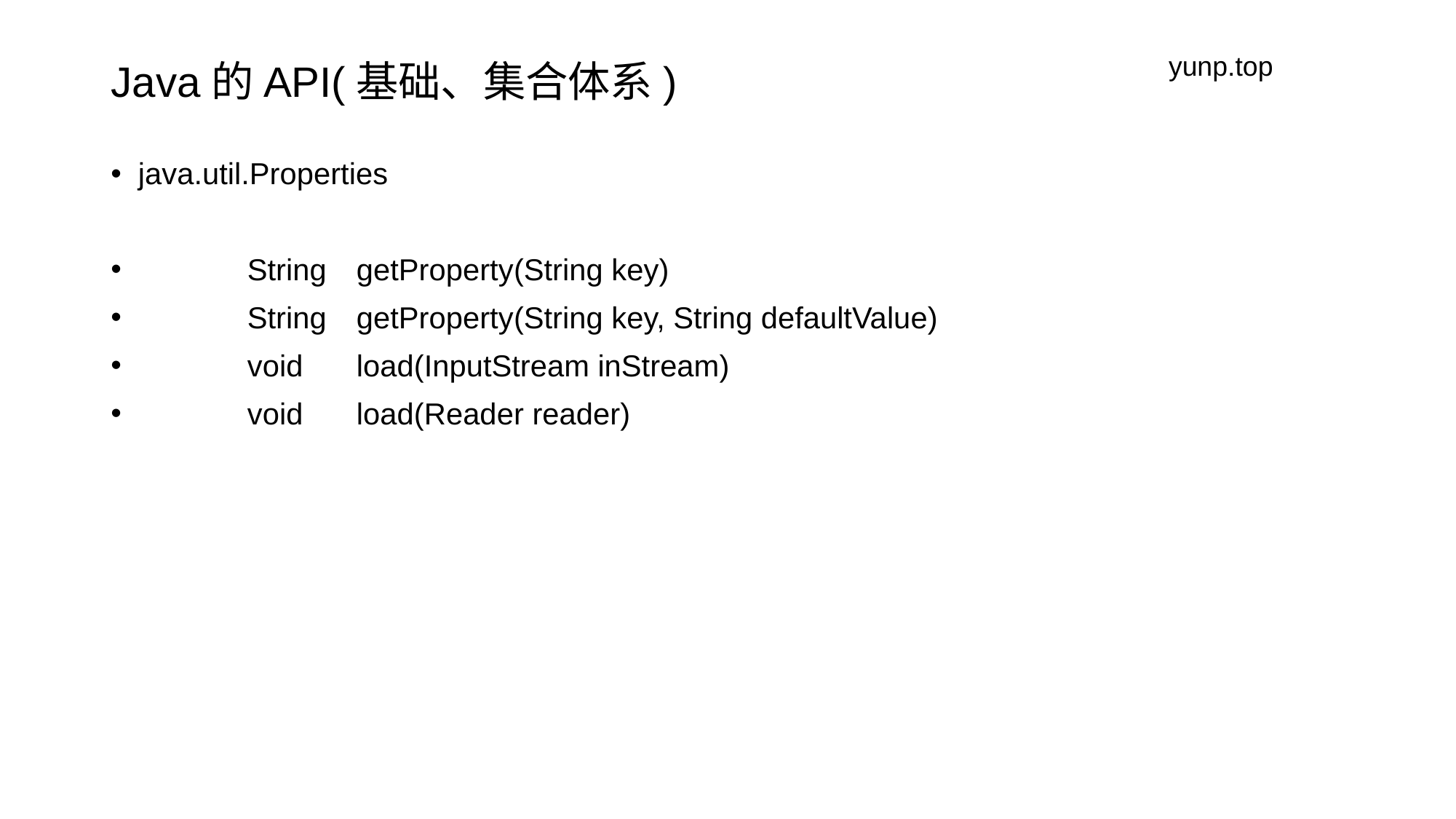

# Java的API(基础、集合体系)
yunp.top
java.util.Properties

	String 	getProperty​(String key)
	String 	getProperty​(String key, String defaultValue)
	void 	load​(InputStream inStream)
	void 	load​(Reader reader)